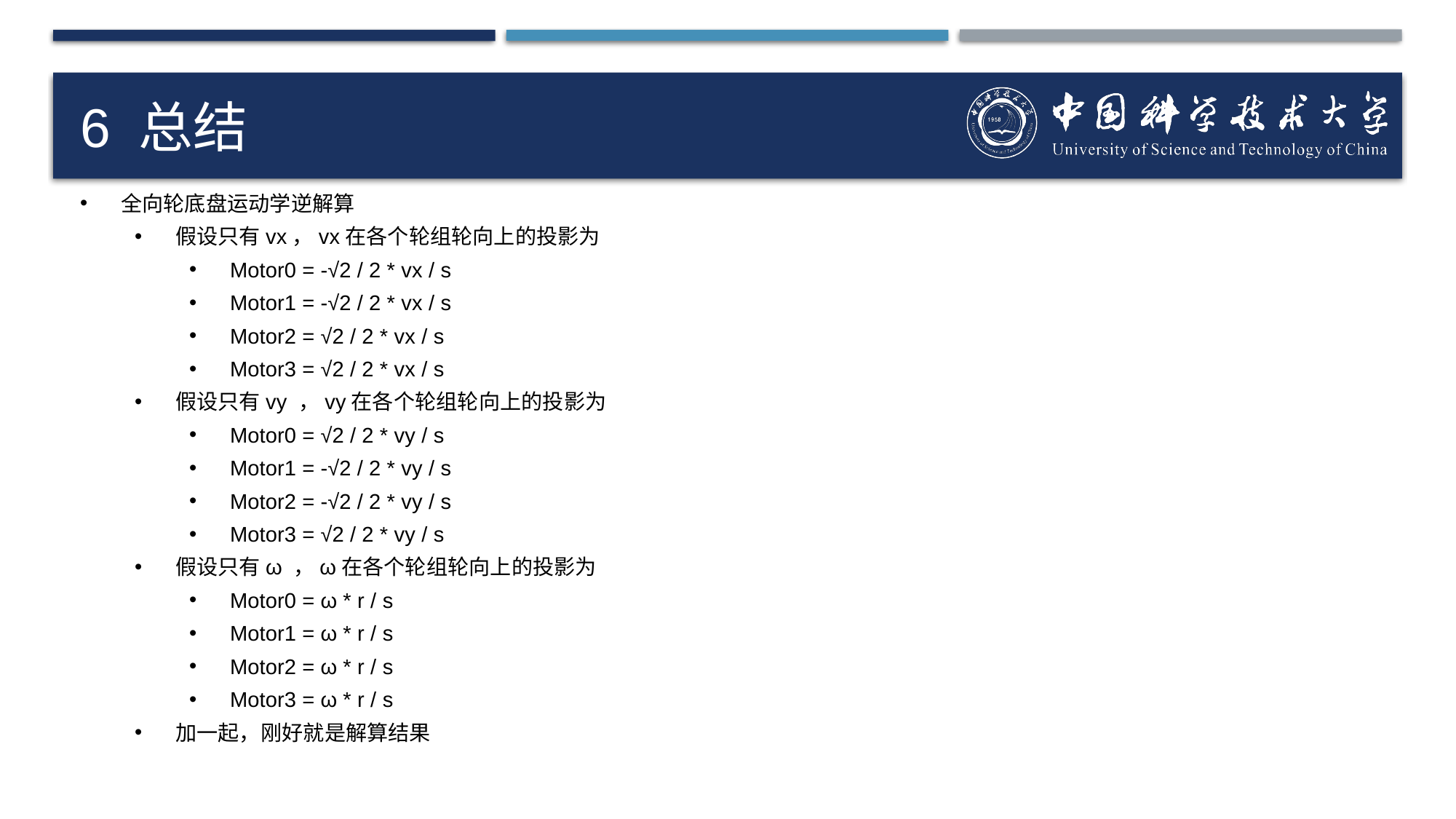

# 6 总结
全向轮底盘运动学逆解算
假设只有vx，vx在各个轮组轮向上的投影为
Motor0 = -√2 / 2 * vx / s
Motor1 = -√2 / 2 * vx / s
Motor2 = √2 / 2 * vx / s
Motor3 = √2 / 2 * vx / s
假设只有vy ，vy在各个轮组轮向上的投影为
Motor0 = √2 / 2 * vy / s
Motor1 = -√2 / 2 * vy / s
Motor2 = -√2 / 2 * vy / s
Motor3 = √2 / 2 * vy / s
假设只有ω ，ω在各个轮组轮向上的投影为
Motor0 = ω * r / s
Motor1 = ω * r / s
Motor2 = ω * r / s
Motor3 = ω * r / s
加一起，刚好就是解算结果